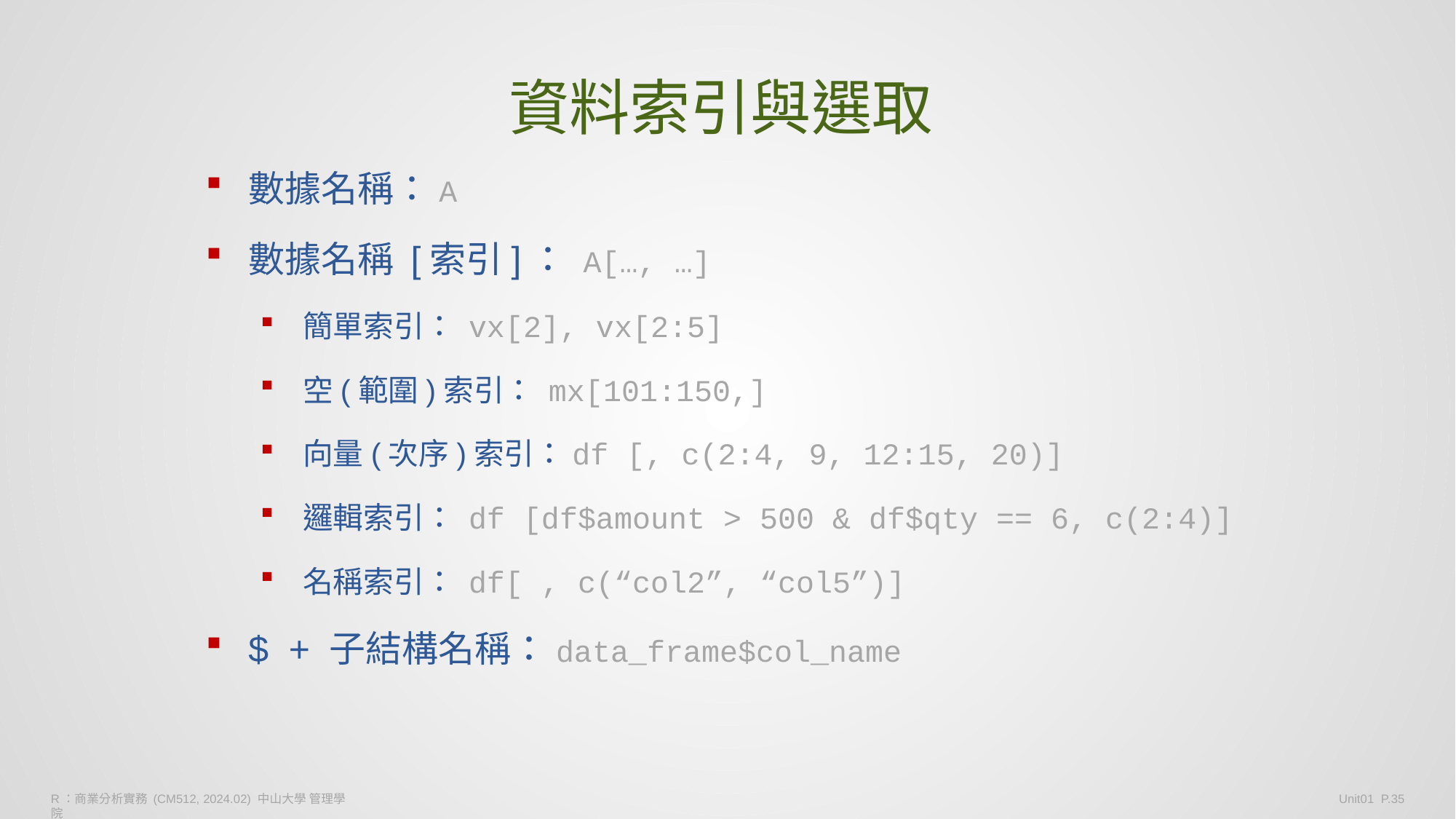

# 資料索引與選取
數據名稱：A
數據名稱 [索引]： A[…, …]
簡單索引： vx[2], vx[2:5]
空(範圍)索引： mx[101:150,]
向量(次序)索引：df [, c(2:4, 9, 12:15, 20)]
邏輯索引： df [df$amount > 500 & df$qty == 6, c(2:4)]
名稱索引： df[ , c(“col2”, “col5”)]
$  + 子結構名稱：data_frame$col_name